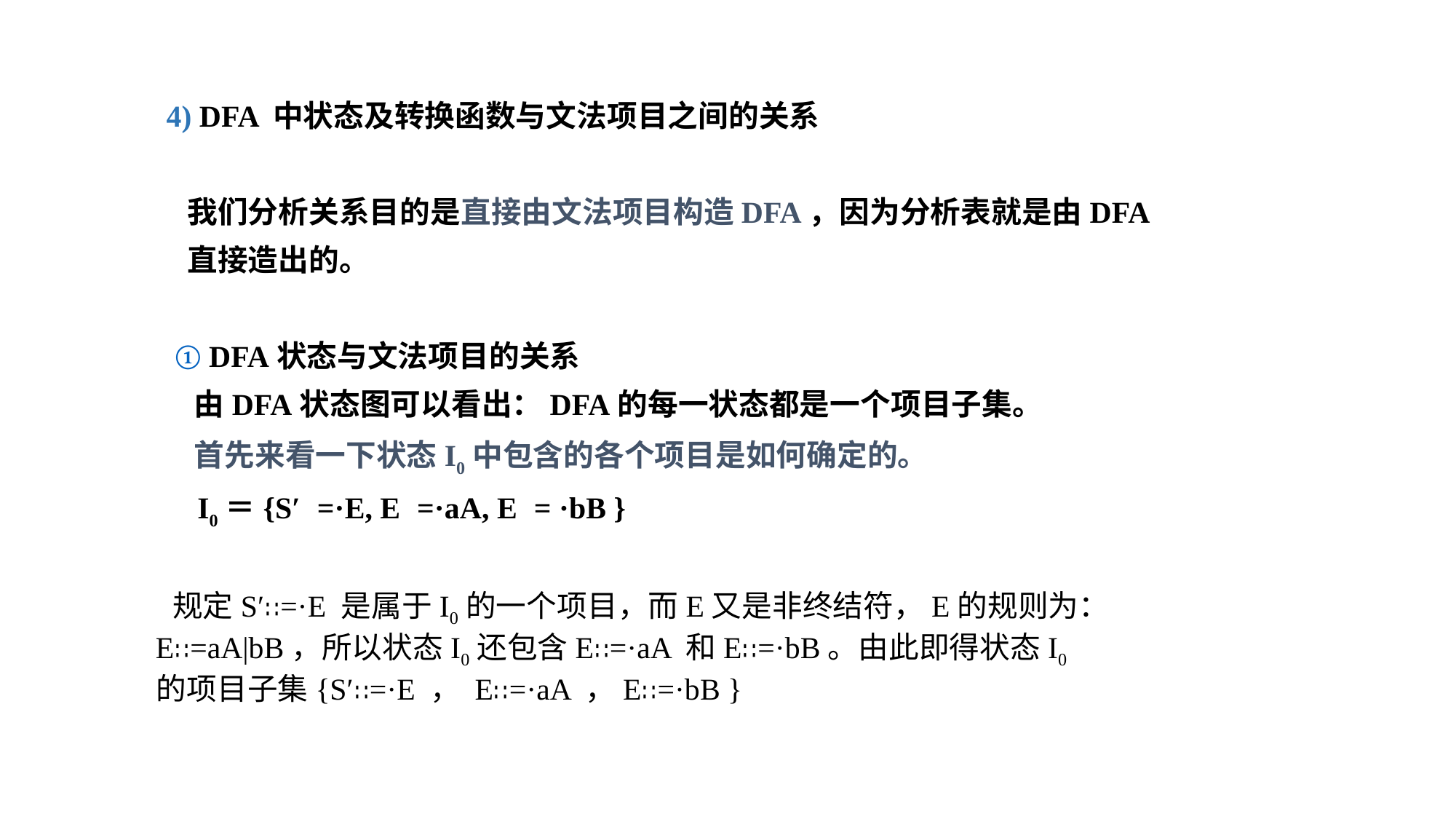

4) DFA 中状态及转换函数与文法项目之间的关系

   我们分析关系目的是直接由文法项目构造DFA，因为分析表就是由DFA
   直接造出的。

  ① DFA状态与文法项目的关系
    由DFA状态图可以看出：DFA的每一状态都是一个项目子集。
    首先来看一下状态I0中包含的各个项目是如何确定的。
     I0＝{S′∷=·E, E∷=·aA, E∷= ·bB }

      规定S′∷=·E 是属于I0的一个项目，而E又是非终结符，E的规则为：
    E∷=aA|bB，所以状态I0还包含E∷=·aA 和E∷=·bB。由此即得状态I0
      的项目子集{S′∷=·E ， E∷=·aA ，E∷=·bB }